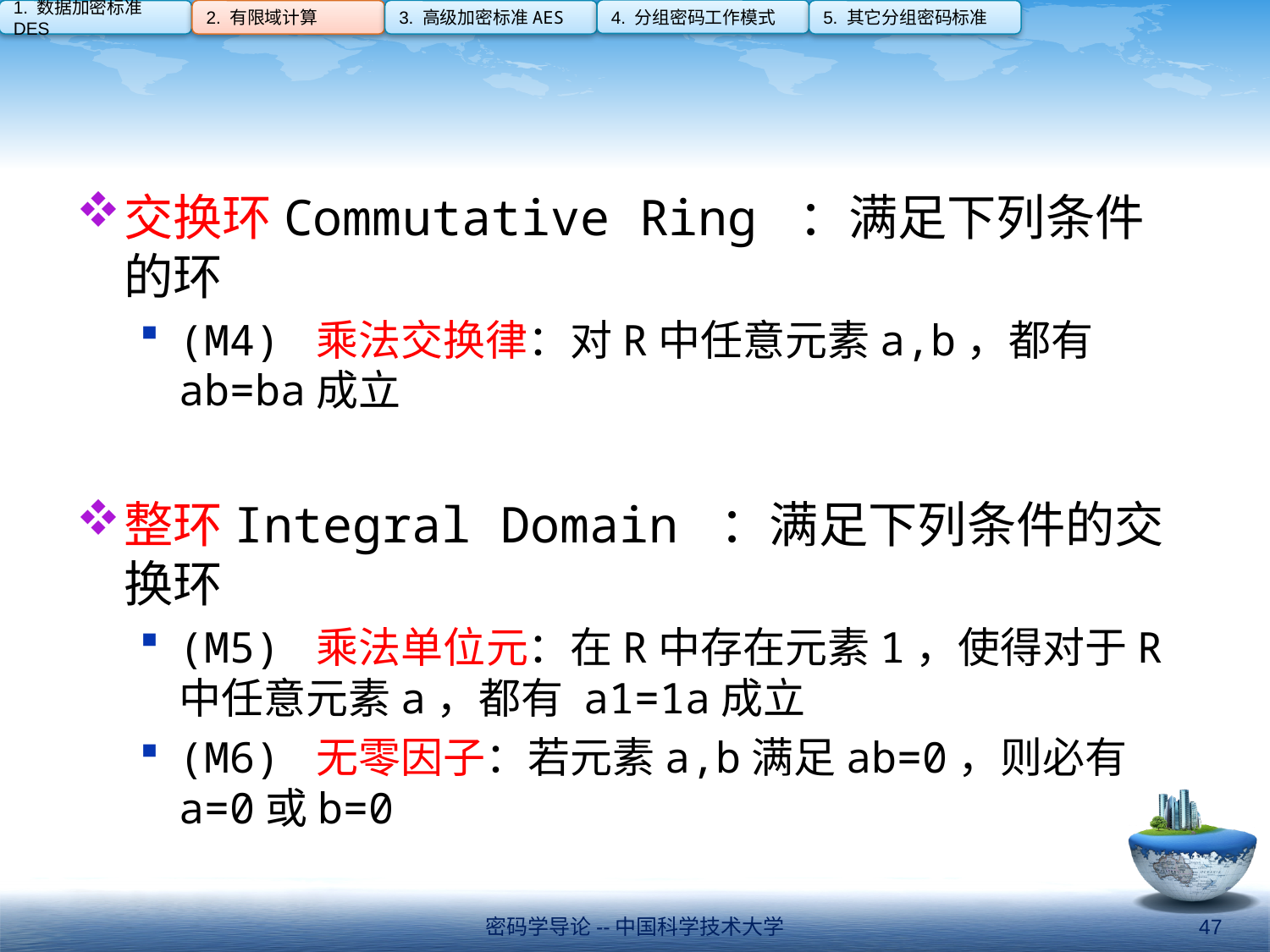

4. 分组密码工作模式
1. 数据加密标准DES
2. 有限域计算
3. 高级加密标准AES
5. 其它分组密码标准
#
交换环Commutative Ring ：满足下列条件的环
(M4) 乘法交换律：对R中任意元素a,b，都有ab=ba成立

整环Integral Domain ：满足下列条件的交换环
(M5) 乘法单位元：在R中存在元素1，使得对于R中任意元素a，都有 a1=1a成立
(M6) 无零因子：若元素a,b满足ab=0，则必有a=0或b=0
密码学导论--中国科学技术大学
47